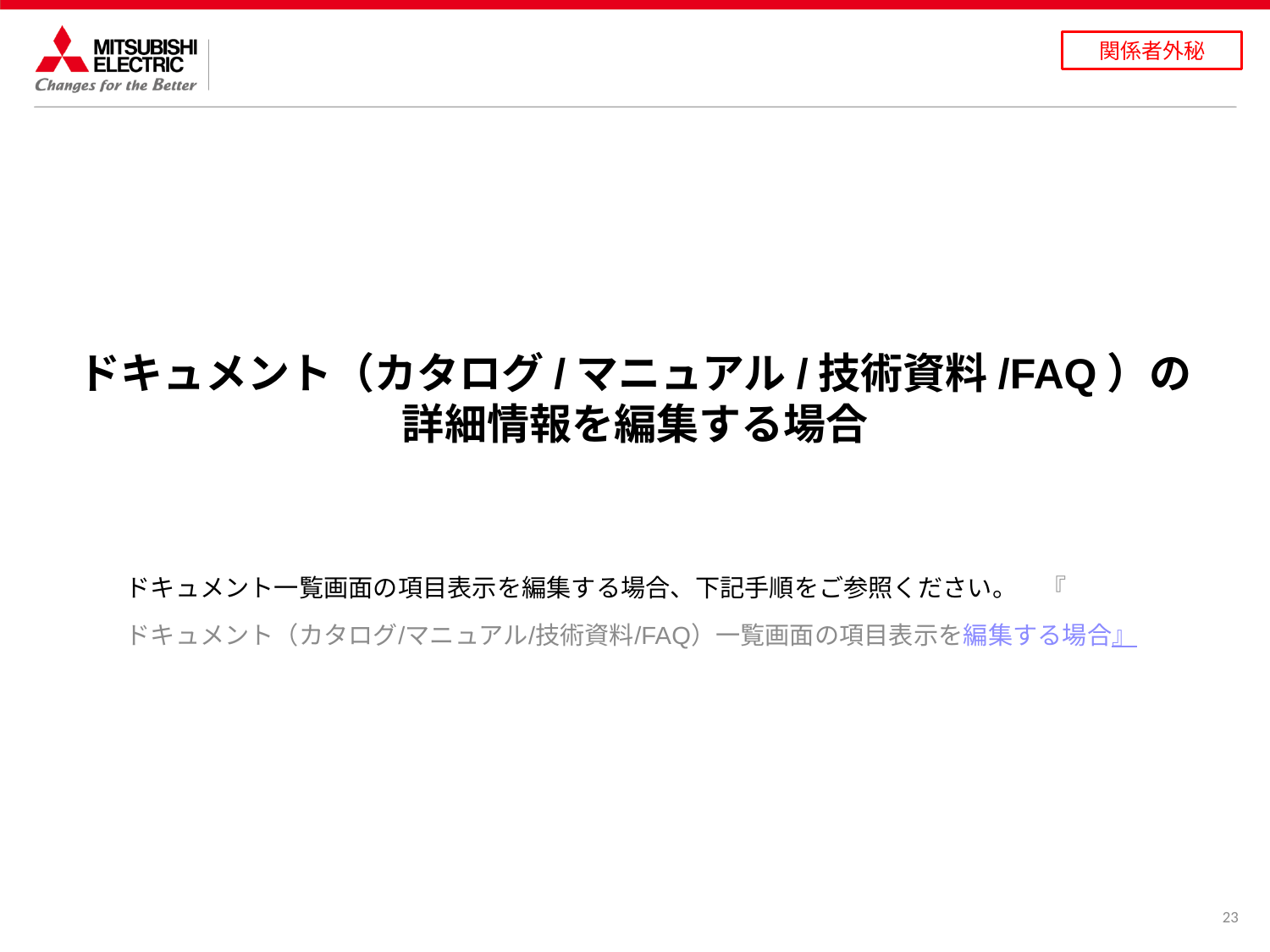

# ドキュメント（カタログ/マニュアル/技術資料/FAQ）の 詳細情報を編集する場合
ドキュメント一覧画面の項目表示を編集する場合、下記手順をご参照ください。
　『ドキュメント（カタログ/マニュアル/技術資料/FAQ）一覧画面の項目表示を編集する場合』
23